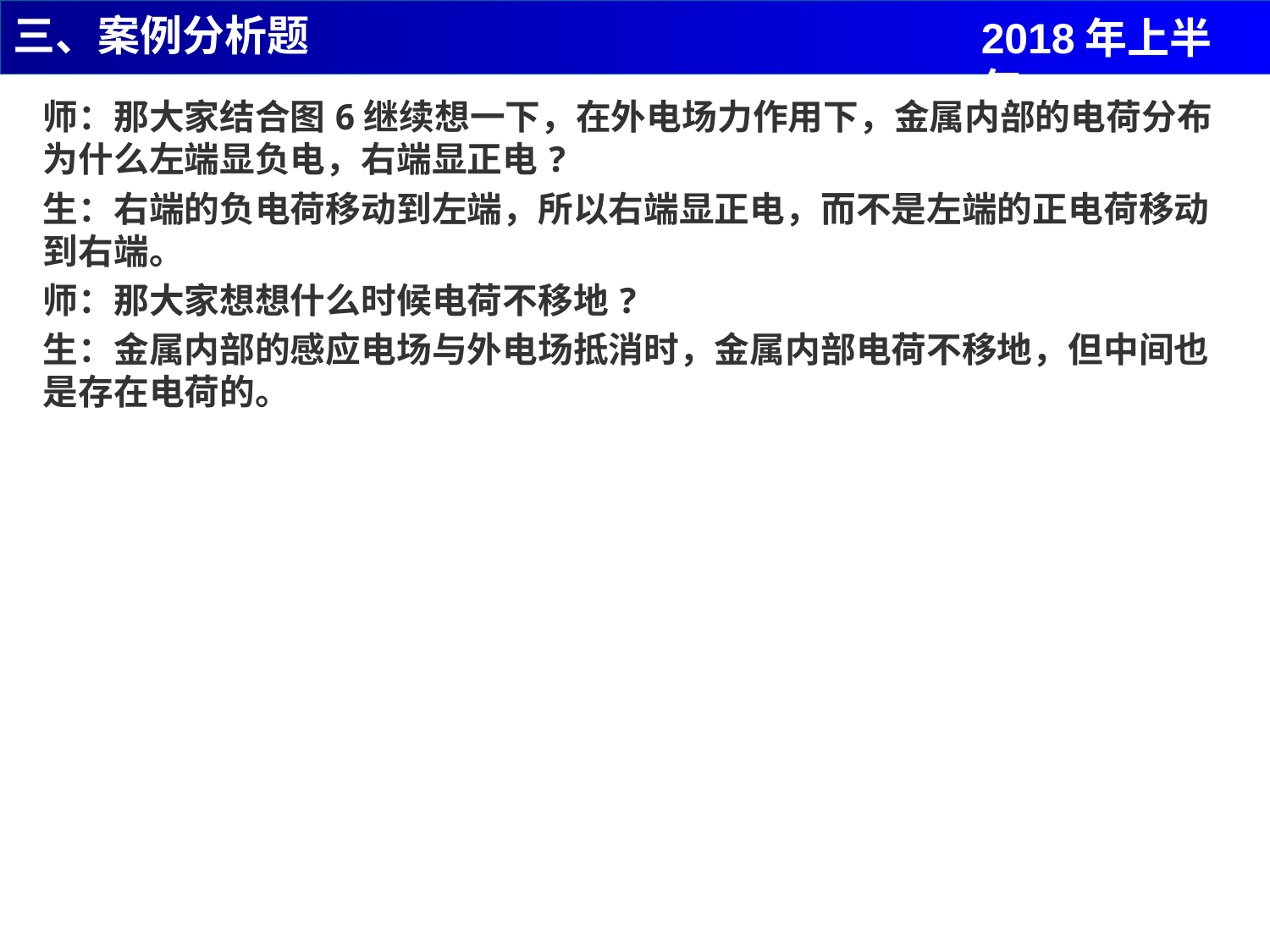

三、案例分析题
2018年上半年
师：那大家结合图6继续想一下，在外电场力作用下，金属内部的电荷分布为什么左端显负电，右端显正电?
生：右端的负电荷移动到左端，所以右端显正电，而不是左端的正电荷移动到右端。
师：那大家想想什么时候电荷不移地?
生：金属内部的感应电场与外电场抵消时，金属内部电荷不移地，但中间也是存在电荷的。